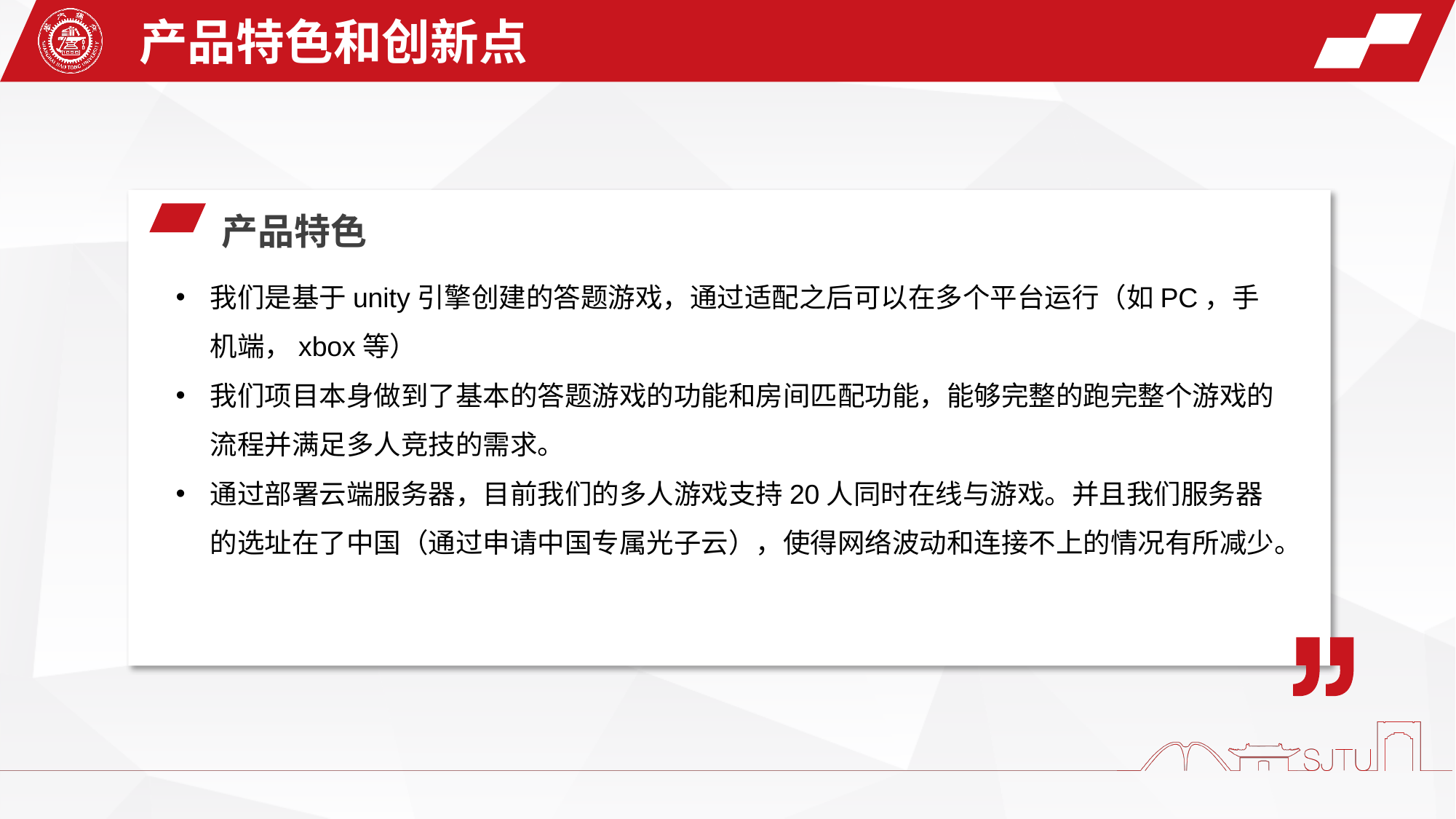

产品特色和创新点

产品特色

我们是基于unity引擎创建的答题游戏，通过适配之后可以在多个平台运行（如PC，手机端，xbox等）
我们项目本身做到了基本的答题游戏的功能和房间匹配功能，能够完整的跑完整个游戏的流程并满足多人竞技的需求。
通过部署云端服务器，目前我们的多人游戏支持20人同时在线与游戏。并且我们服务器的选址在了中国（通过申请中国专属光子云），使得网络波动和连接不上的情况有所减少。